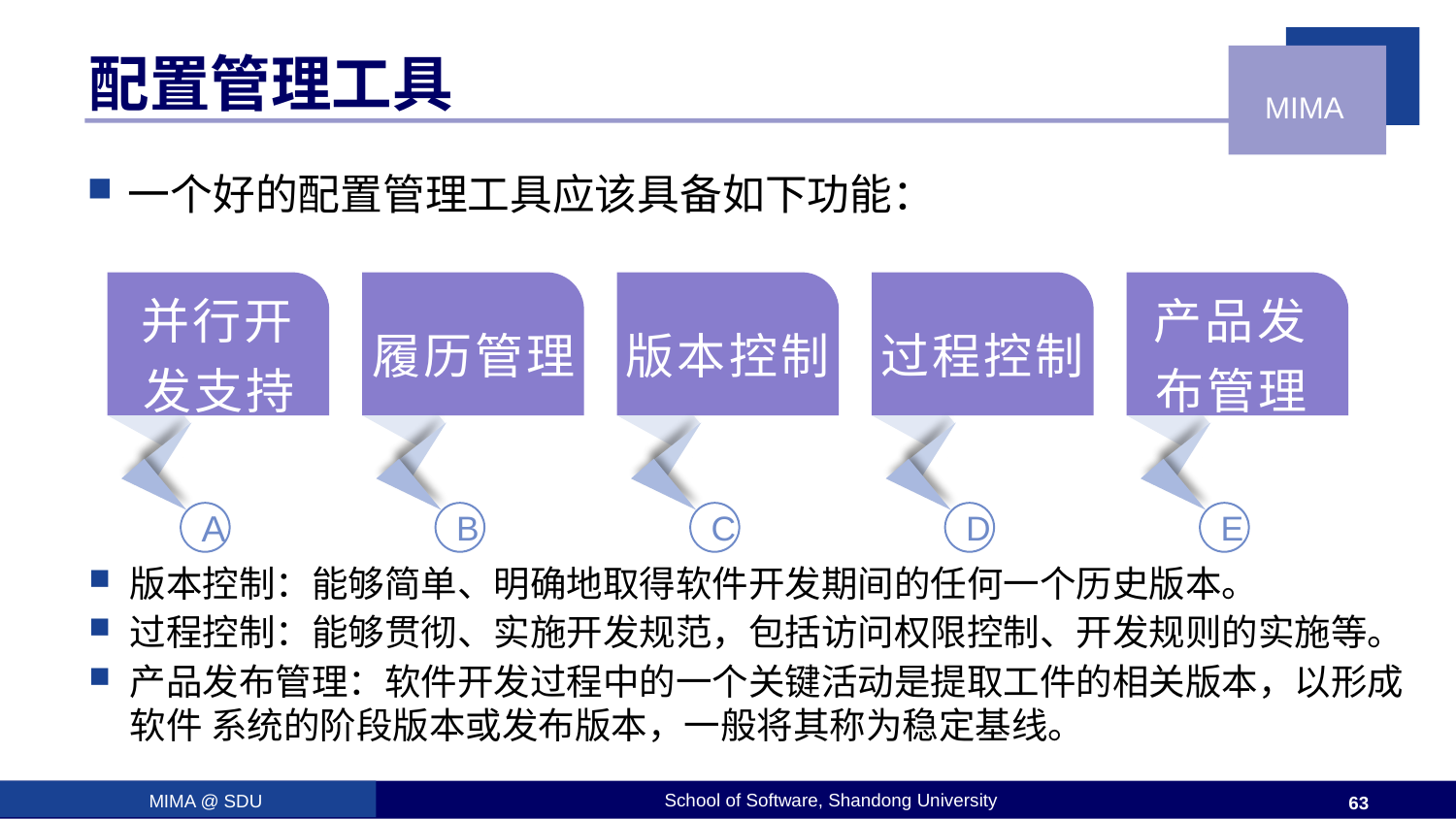

# 配置管理工具
一个好的配置管理工具应该具备如下功能：

A

B

C

D

E
履历管理
版本控制
过程控制
并行开发支持
产品发布管理
版本控制：能够简单、明确地取得软件开发期间的任何一个历史版本。
过程控制：能够贯彻、实施开发规范，包括访问权限控制、开发规则的实施等。
产品发布管理：软件开发过程中的一个关键活动是提取工件的相关版本，以形成软件 系统的阶段版本或发布版本，一般将其称为稳定基线。